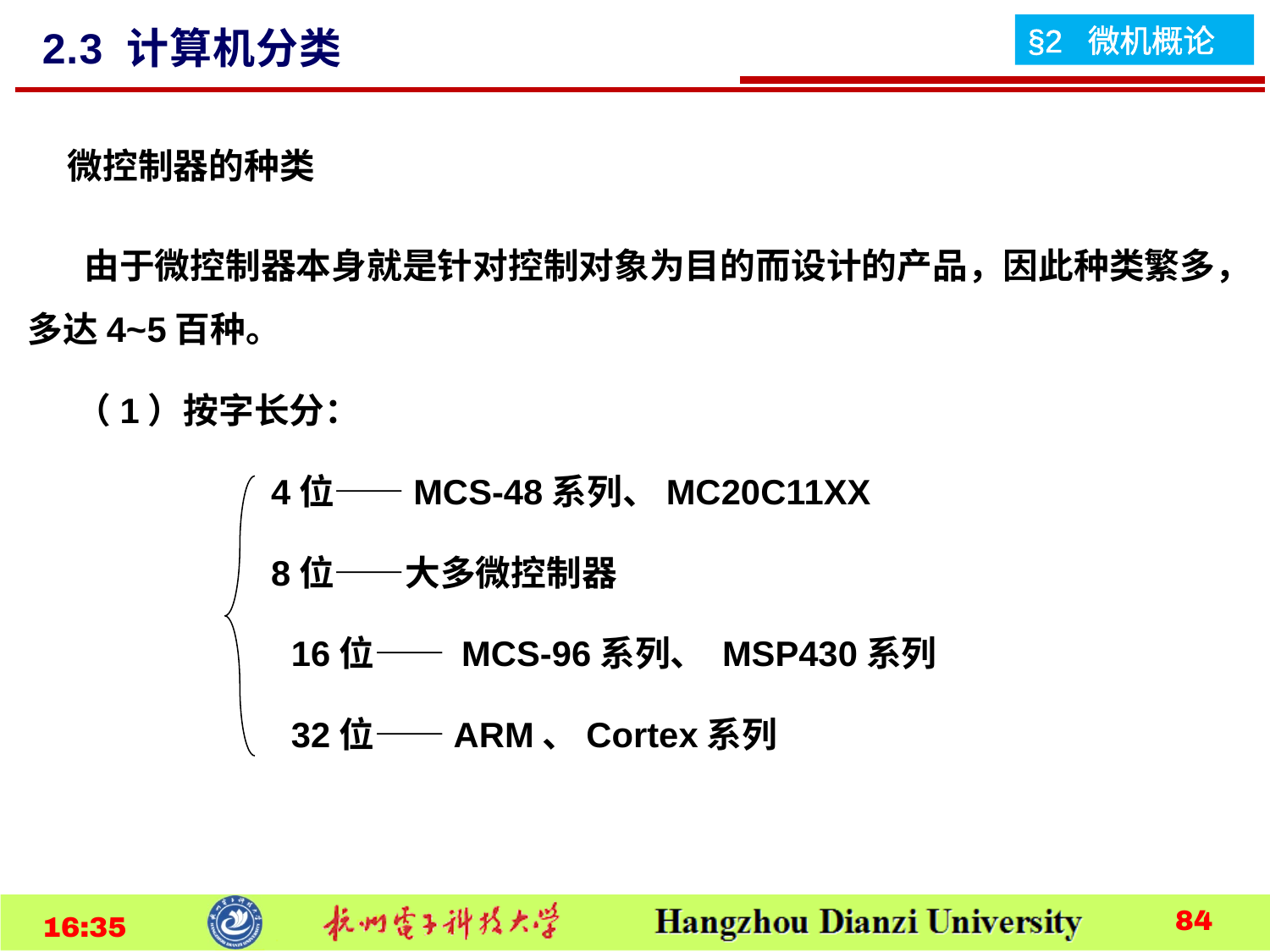

2.3 计算机分类
微控制器的种类
      由于微控制器本身就是针对控制对象为目的而设计的产品，因此种类繁多，多达4~5百种。
     （1）按字长分：
                         4位——MCS-48系列、MC20C11XX
                         8位——大多微控制器
		 16位—— MCS-96系列、 MSP430系列
		 32位——ARM、Cortex系列